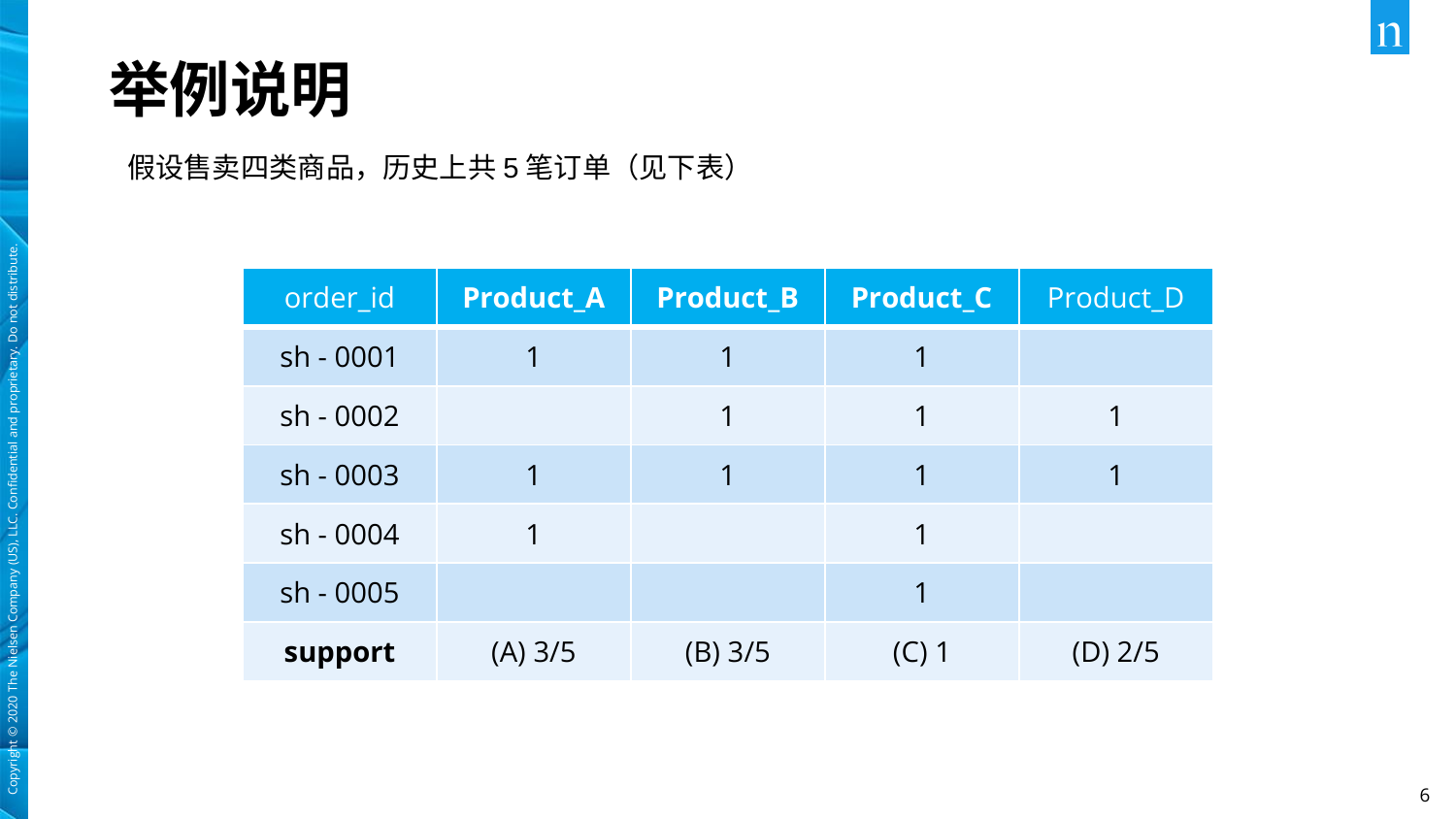

# 举例说明
假设售卖四类商品，历史上共5笔订单（见下表）

| order\_id | Product\_A | Product\_B | Product\_C | Product\_D |
| --- | --- | --- | --- | --- |
| sh - 0001 | 1 | 1 | 1 |  |
| sh - 0002 |  | 1 | 1 | 1 |
| sh - 0003 | 1 | 1 | 1 | 1 |
| sh - 0004 | 1 |  | 1 |  |
| sh - 0005 |  |  | 1 |  |
| support | (A) 3/5 | (B) 3/5 | (C) 1 | (D) 2/5 |